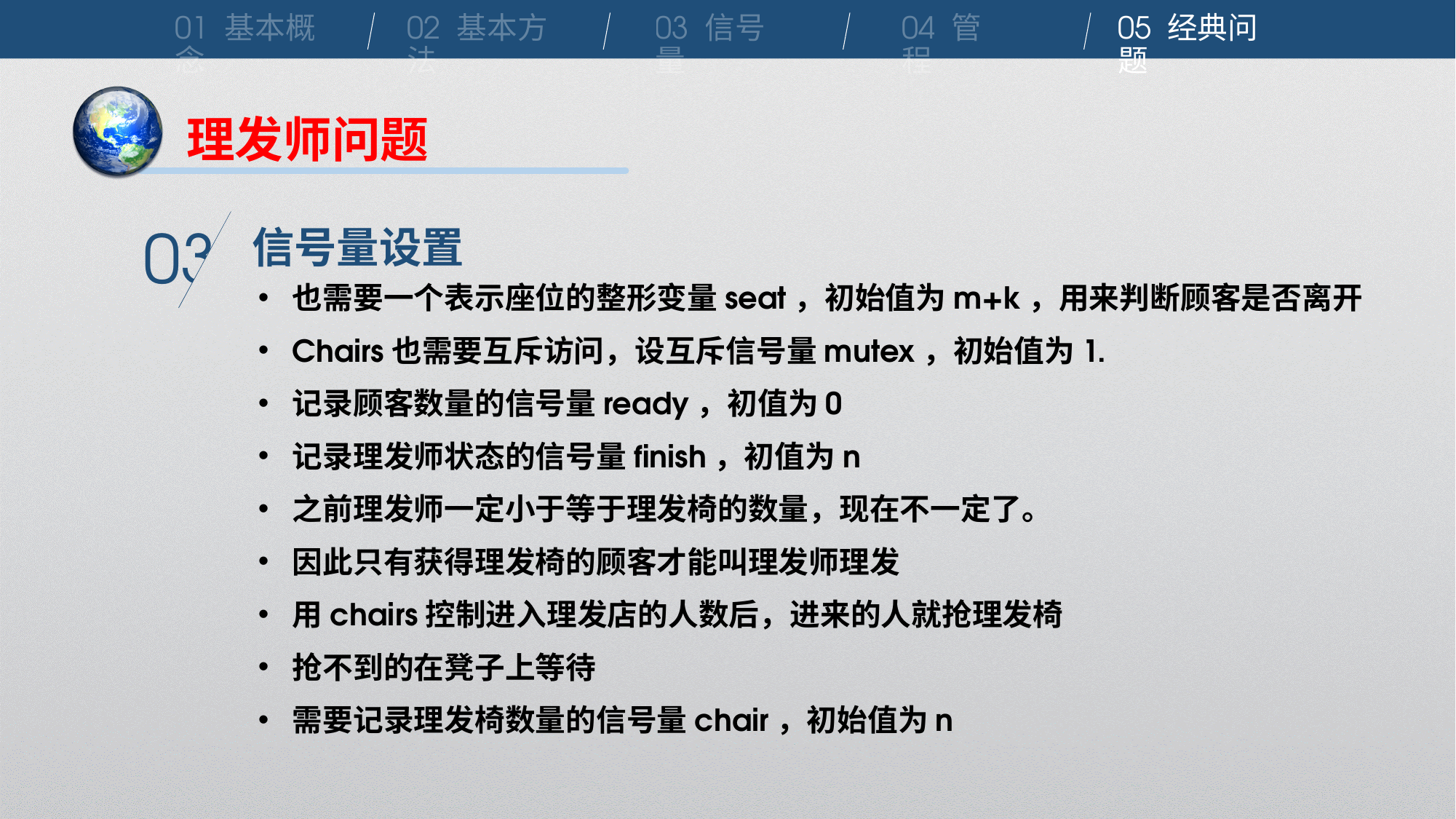

01 基本概念
02 基本方法
03 信号量
04 管程
05 经典问题
理发师问题
信号量设置

03
也需要一个表示座位的整形变量seat，初始值为m+k，用来判断顾客是否离开
Chairs也需要互斥访问，设互斥信号量mutex，初始值为1.
记录顾客数量的信号量ready，初值为0
记录理发师状态的信号量finish，初值为n
之前理发师一定小于等于理发椅的数量，现在不一定了。
因此只有获得理发椅的顾客才能叫理发师理发
用chairs控制进入理发店的人数后，进来的人就抢理发椅
抢不到的在凳子上等待
需要记录理发椅数量的信号量chair，初始值为n